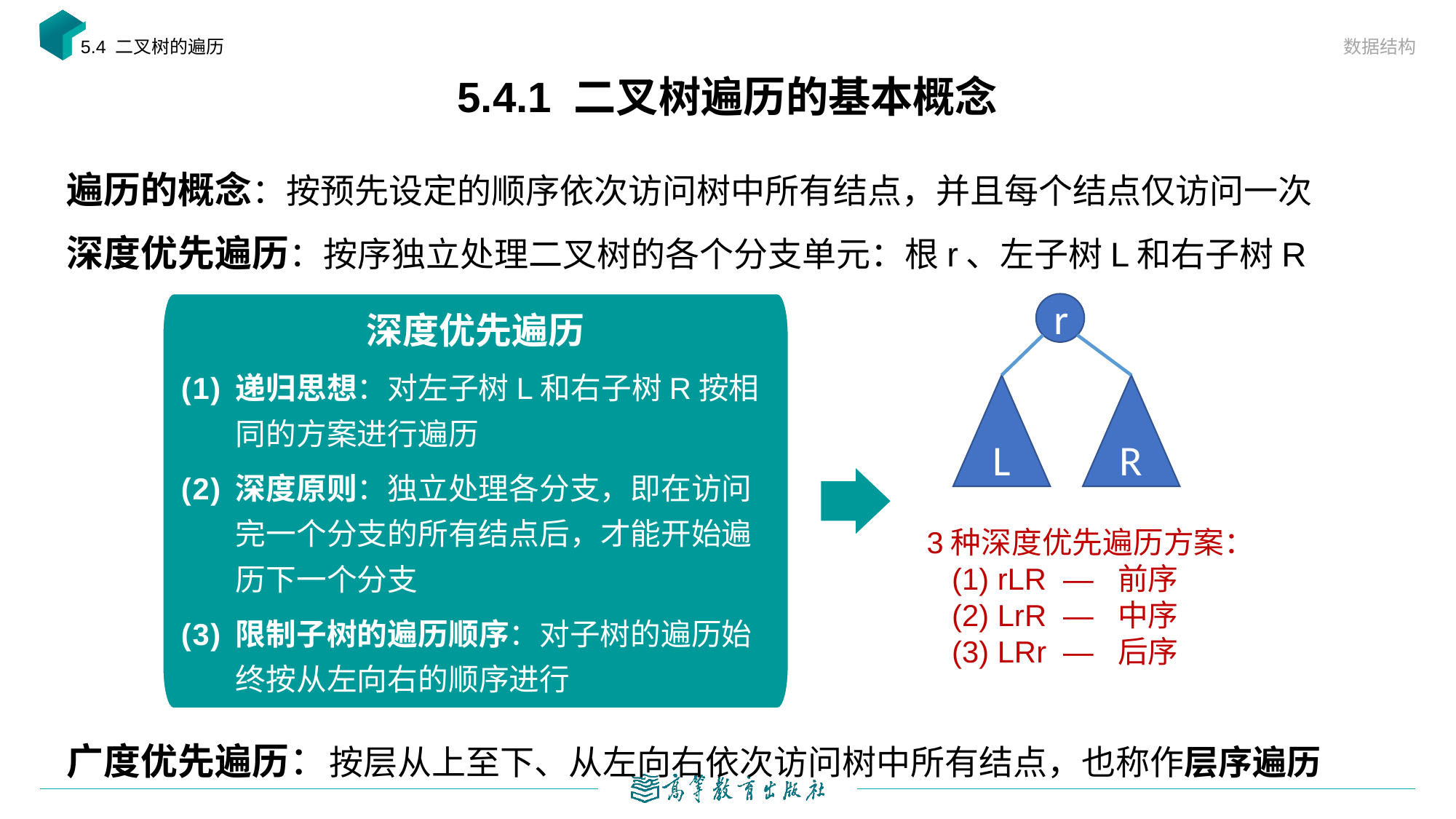

数据结构
5.4 二叉树的遍历
# 5.4.1 二叉树遍历的基本概念
遍历的概念：按预先设定的顺序依次访问树中所有结点，并且每个结点仅访问一次
深度优先遍历：按序独立处理二叉树的各个分支单元：根r、左子树L和右子树R

广度优先遍历：按层从上至下、从左向右依次访问树中所有结点，也称作层序遍历

深度优先遍历
递归思想：对左子树L和右子树R按相同的方案进行遍历
深度原则：独立处理各分支，即在访问完一个分支的所有结点后，才能开始遍历下一个分支
限制子树的遍历顺序：对子树的遍历始终按从左向右的顺序进行
r
L
R

3种深度优先遍历方案：
   (1) rLR  —  前序
   (2) LrR  —  中序
   (3) LRr  —  后序
广度优先遍历：按层从上至下、从左向右依次访问树中所有结点，也称作层序遍历